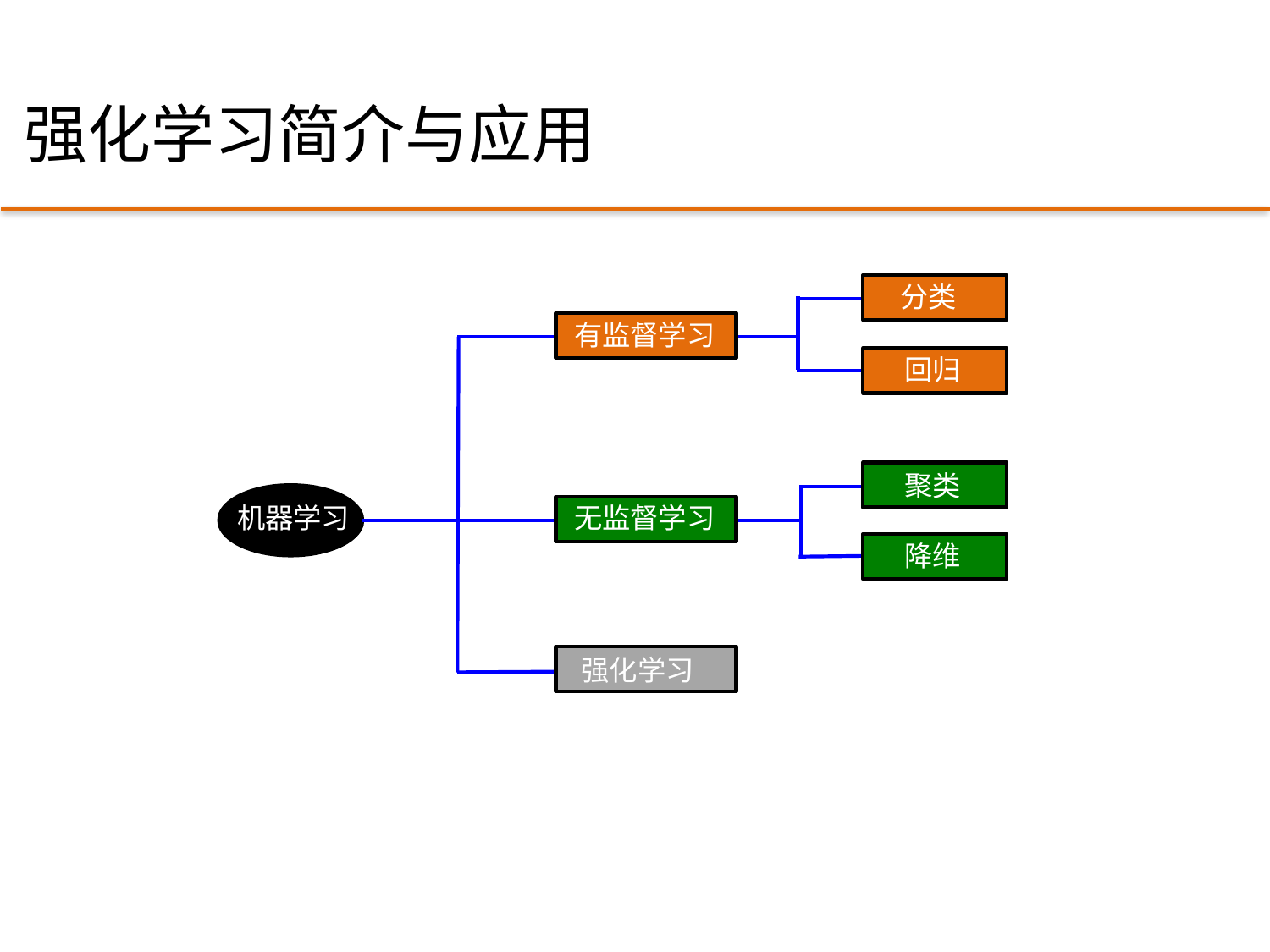

# 强化学习简介与应用
分类

有监督学习
回归
聚类
机器学习
无监督学习
降维
强化学习